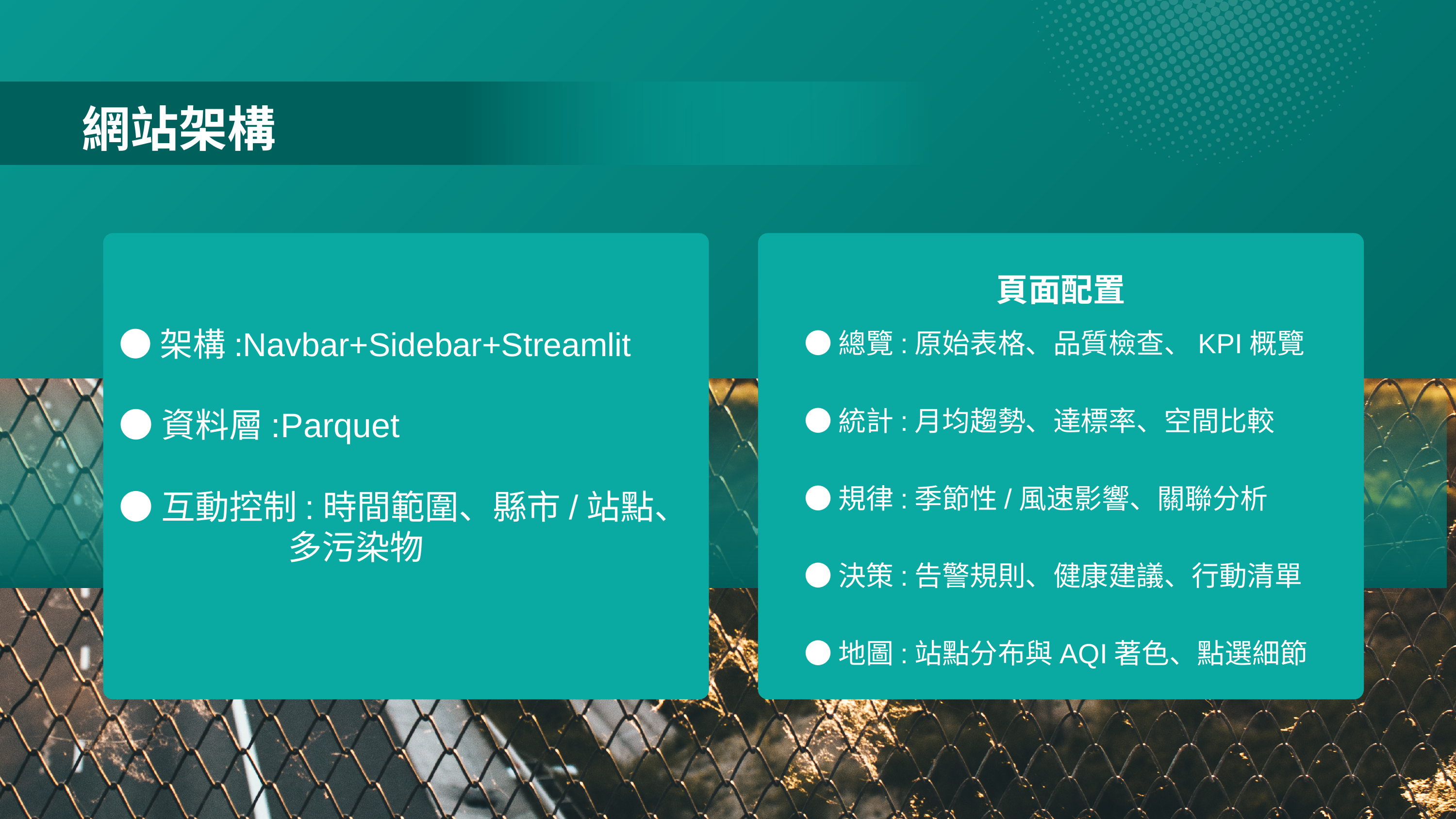

網站架構

頁面配置
●總覽:原始表格、品質檢查、KPI概覽

●統計:月均趨勢、達標率、空間比較

●規律:季節性/風速影響、關聯分析

●決策:告警規則、健康建議、行動清單

●地圖:站點分布與AQI著色、點選細節
●架構:Navbar+Sidebar+Streamlit

●資料層:Parquet

●互動控制:時間範圍、縣市/站點、
                     多污染物